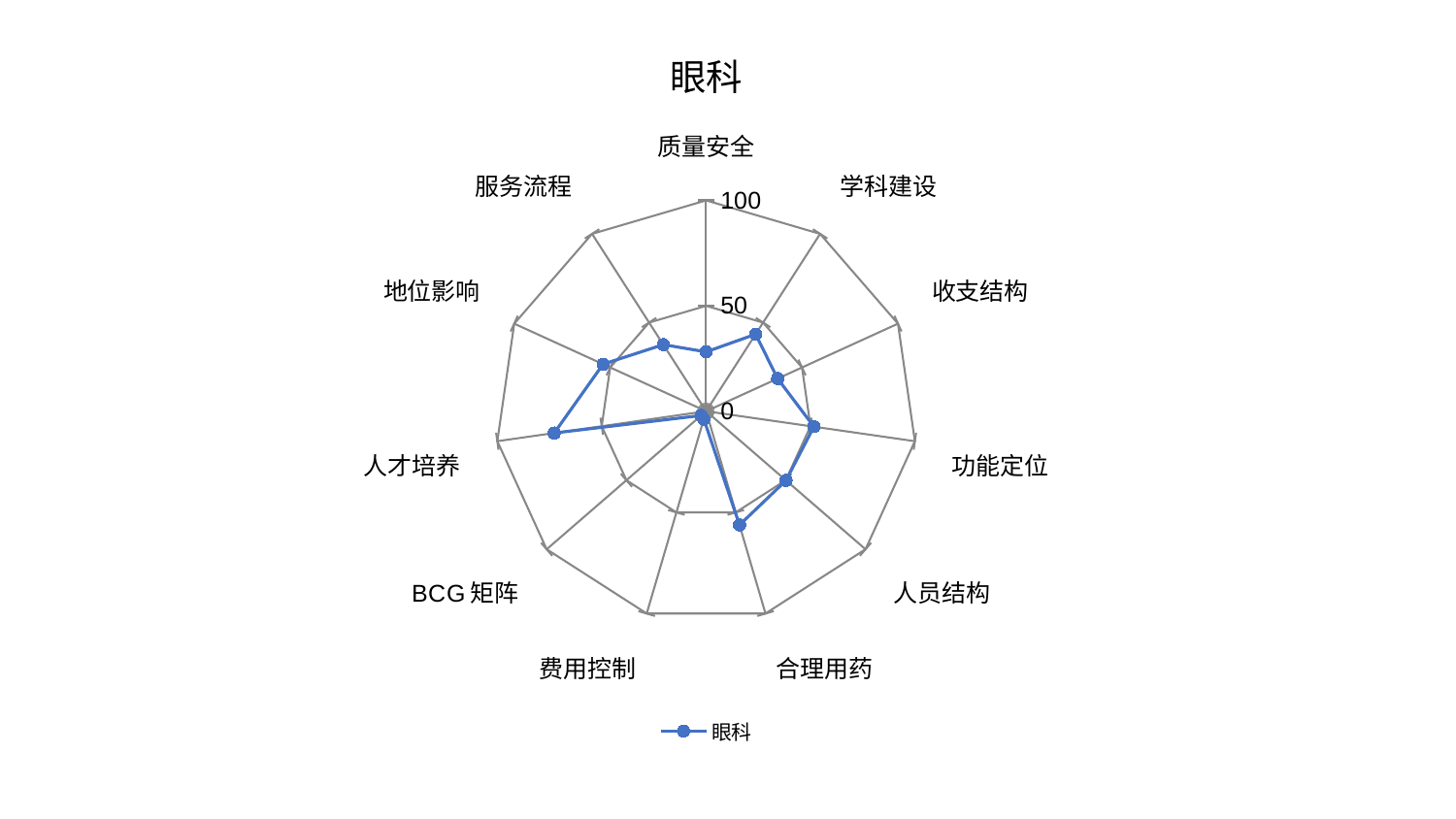

### Chart: 眼科

| Category | 眼科 |
|---|---|
| 质量安全 | 28.175124367106786 |
| 学科建设 | 43.411955091368405 |
| 收支结构 | 37.299873163717876 |
| 功能定位 | 51.6395581057374 |
| 人员结构 | 50.15296105722382 |
| 合理用药 | 56.23502501303179 |
| 费用控制 | 3.871632753376568 |
| BCG矩阵 | 3.098160353365285 |
| 人才培养 | 72.74563137870429 |
| 地位影响 | 53.70540014935491 |
| 服务流程 | 37.544806064678944 |
128